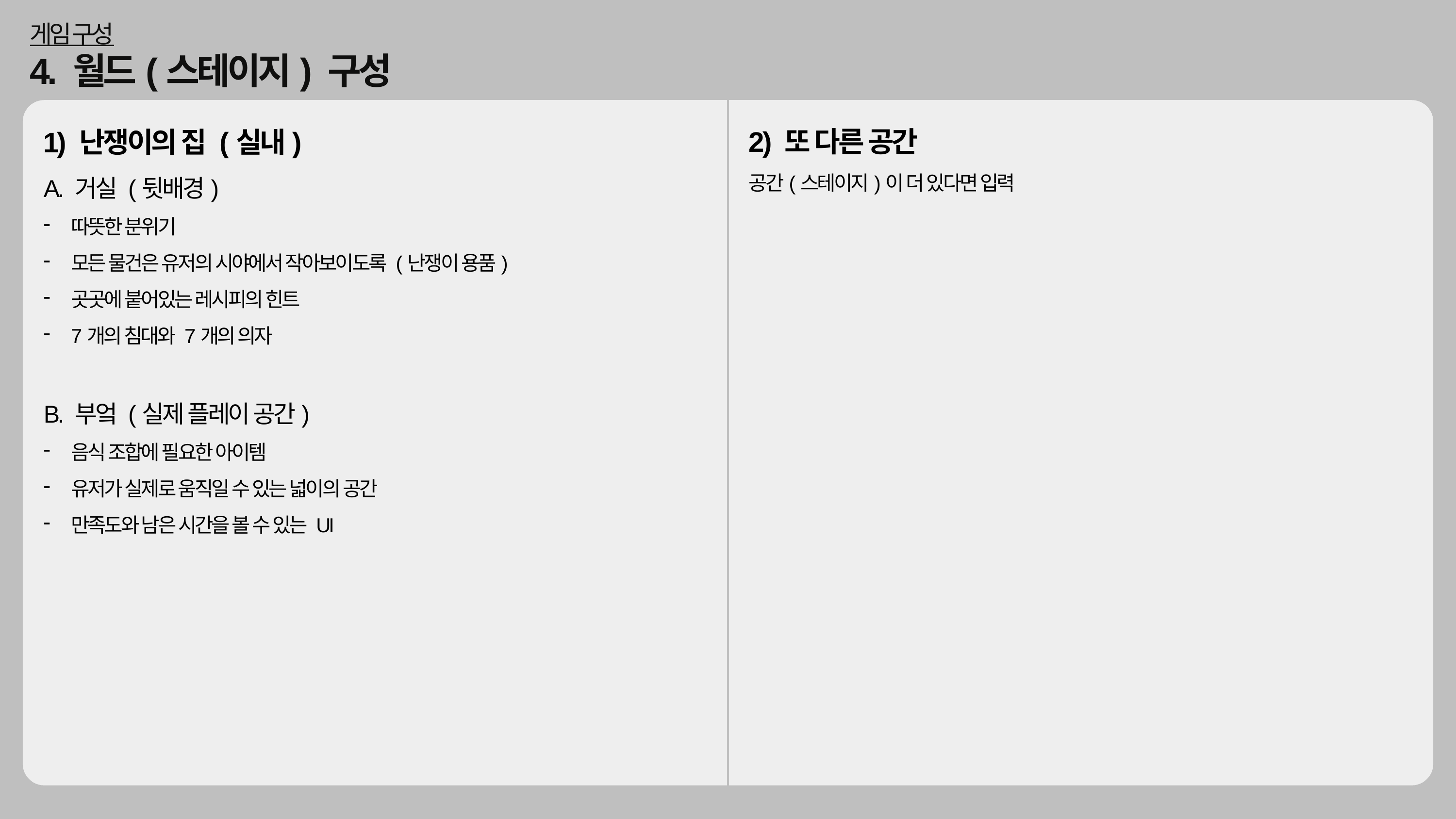

게임 구성
4. 월드(스테이지) 구성

2) 또 다른 공간
공간(스테이지)이 더 있다면 입력

1) 난쟁이의 집 (실내)
A. 거실 (뒷배경)
따뜻한 분위기
모든 물건은 유저의 시야에서 작아보이도록 (난쟁이 용품)
곳곳에 붙어있는 레시피의 힌트
7개의 침대와 7개의 의자

B. 부엌 (실제 플레이 공간)
음식 조합에 필요한 아이템
유저가 실제로 움직일 수 있는 넓이의 공간
만족도와 남은 시간을 볼 수 있는 UI